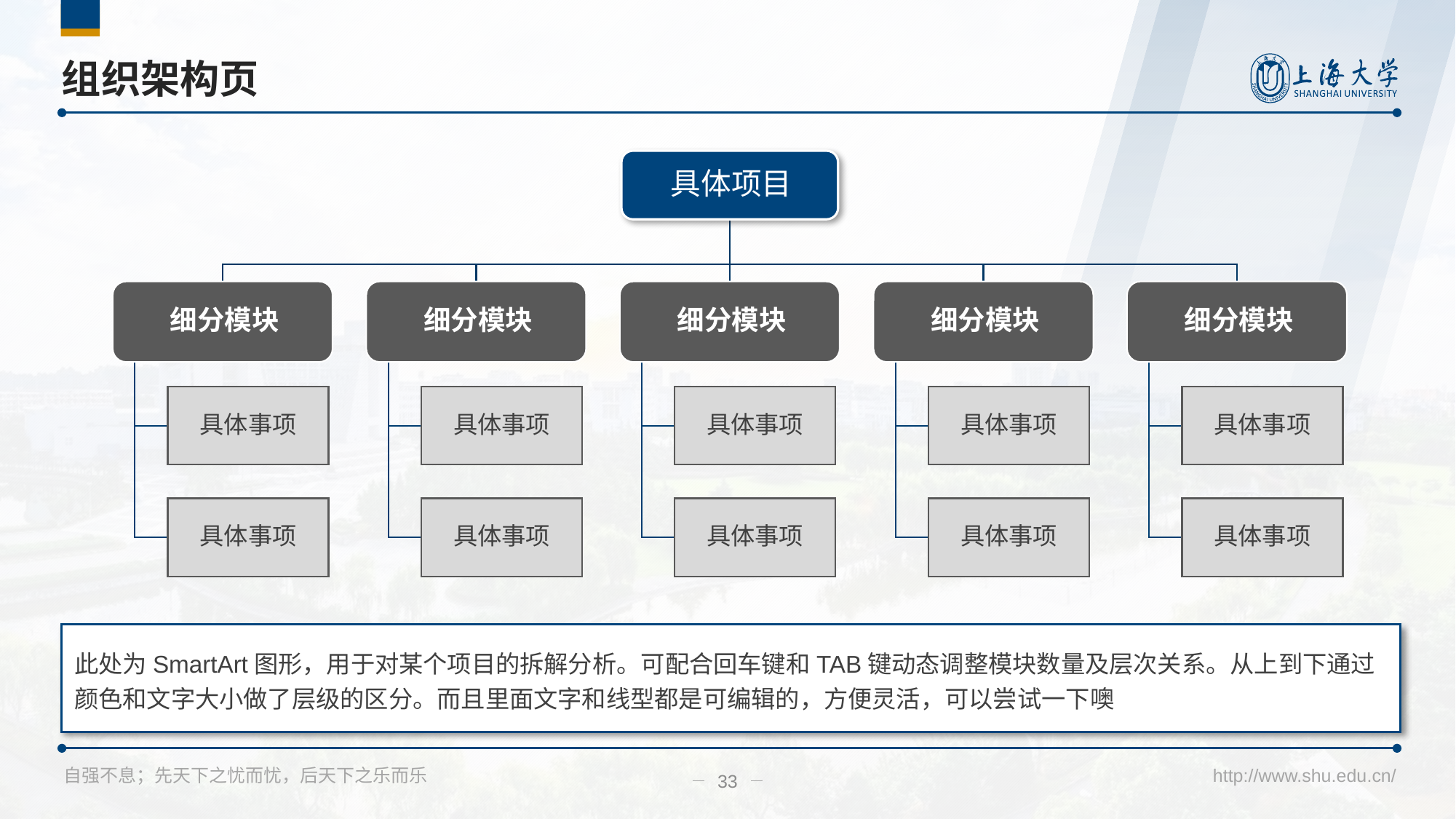

选中具体子模块，在弹出的左侧编辑区域，回车可添加项目；按TAB可改变层级
# 组织架构页
具体项目
细分模块
具体事项
具体事项
细分模块
具体事项
具体事项
细分模块
具体事项
具体事项
细分模块
具体事项
具体事项
细分模块
具体事项
具体事项
此处为SmartArt图形，用于对某个项目的拆解分析。可配合回车键和TAB键动态调整模块数量及层次关系。从上到下通过颜色和文字大小做了层级的区分。而且里面文字和线型都是可编辑的，方便灵活，可以尝试一下噢
33